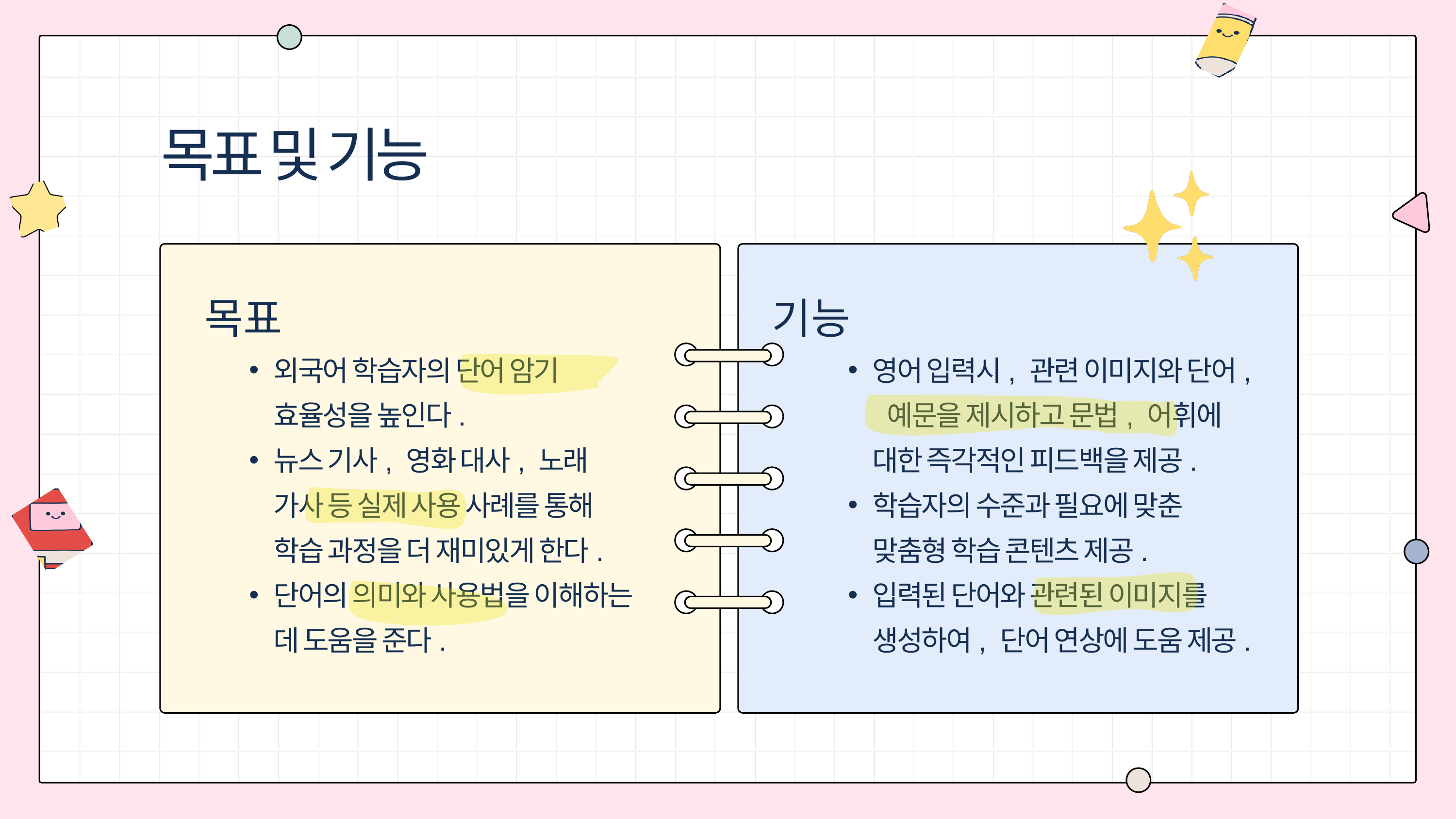

목표 및 기능

목표
기능
외국어 학습자의 단어 암기 효율성을 높인다.
뉴스 기사, 영화 대사, 노래 가사 등 실제 사용 사례를 통해  학습 과정을 더 재미있게 한다.
단어의 의미와 사용법을 이해하는 데 도움을 준다.
영어 입력시, 관련 이미지와 단어, 예문을 제시하고 문법, 어휘에 대한 즉각적인 피드백을 제공.
학습자의 수준과 필요에 맞춘 맞춤형 학습 콘텐츠 제공.
입력된 단어와 관련된 이미지를 생성하여, 단어 연상에 도움 제공.